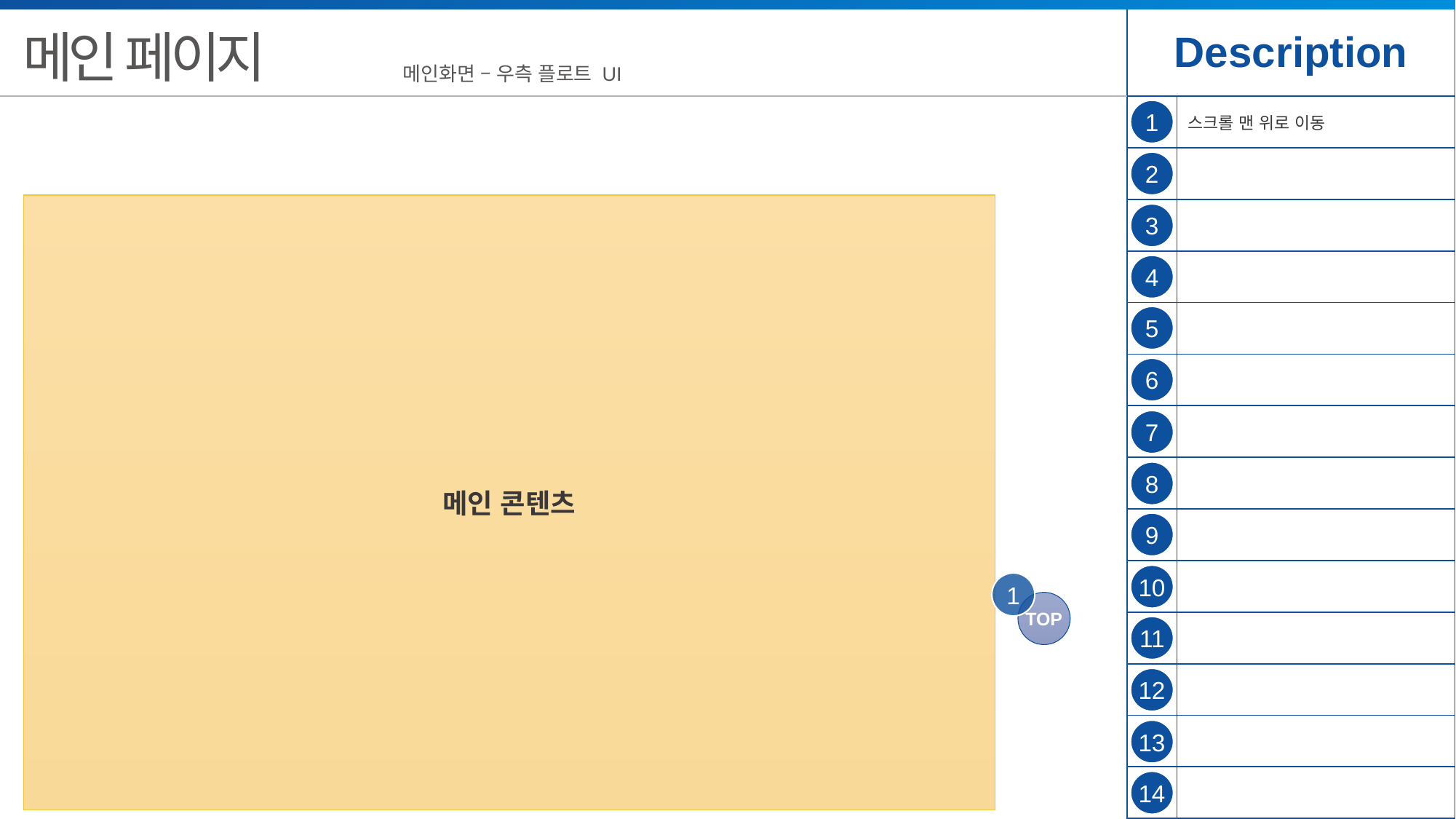

| Description |  |
| --- | --- |
|  | 스크롤 맨 위로 이동 |
|  |  |
|  |  |
|  |  |
|  |  |
|  |  |
|  |  |
|  |  |
|  |  |
|  |  |
|  |  |
|  |  |
|  |  |
|  |  |
메인 페이지
메인화면 – 우측 플로트 UI
1
2
메인 콘텐츠
3
4
5
6
7
8
9
10
1

TOP
11
12
13
14